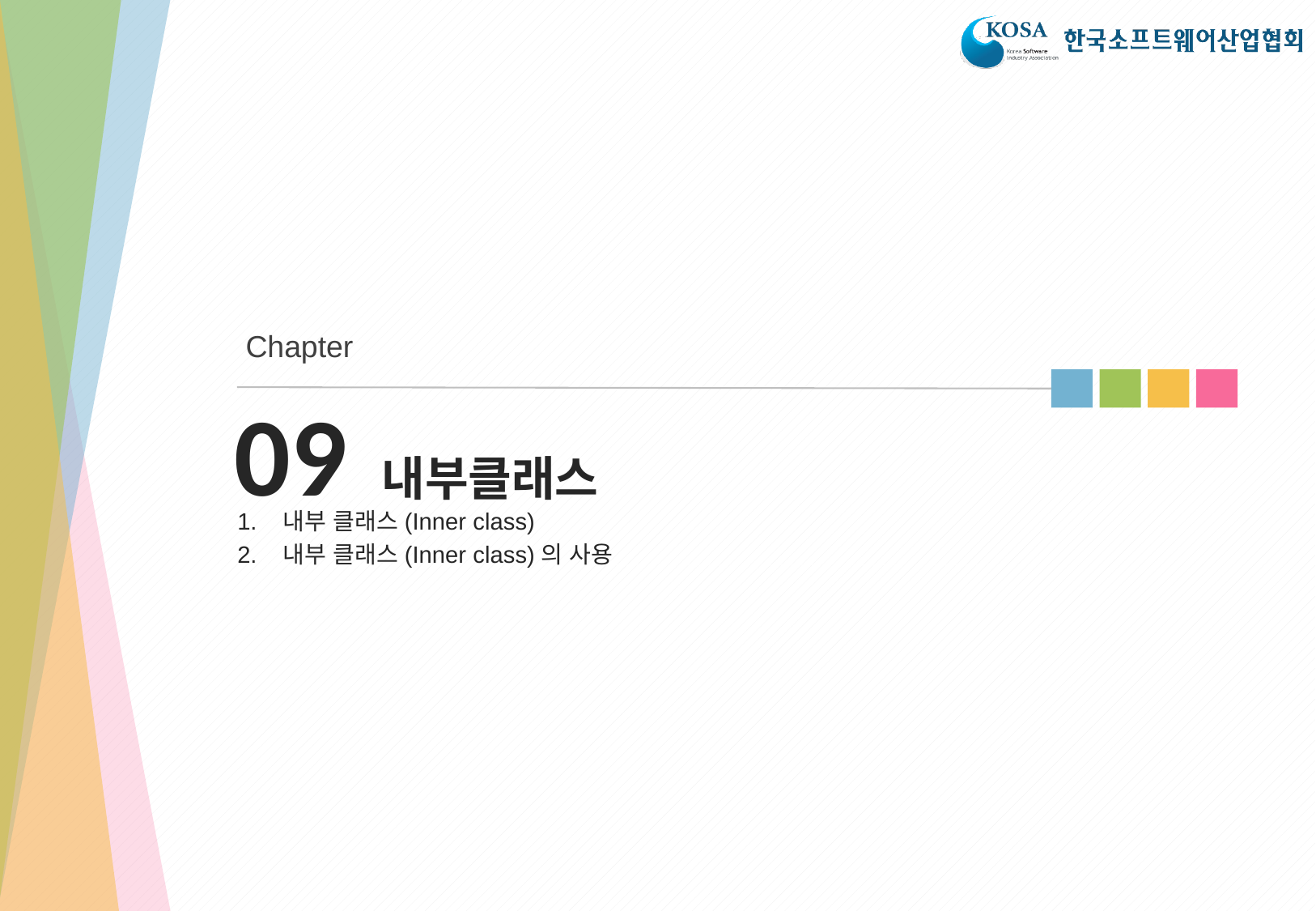

Chapter
# 09 내부클래스
내부 클래스(Inner class)
내부 클래스(Inner class)의 사용